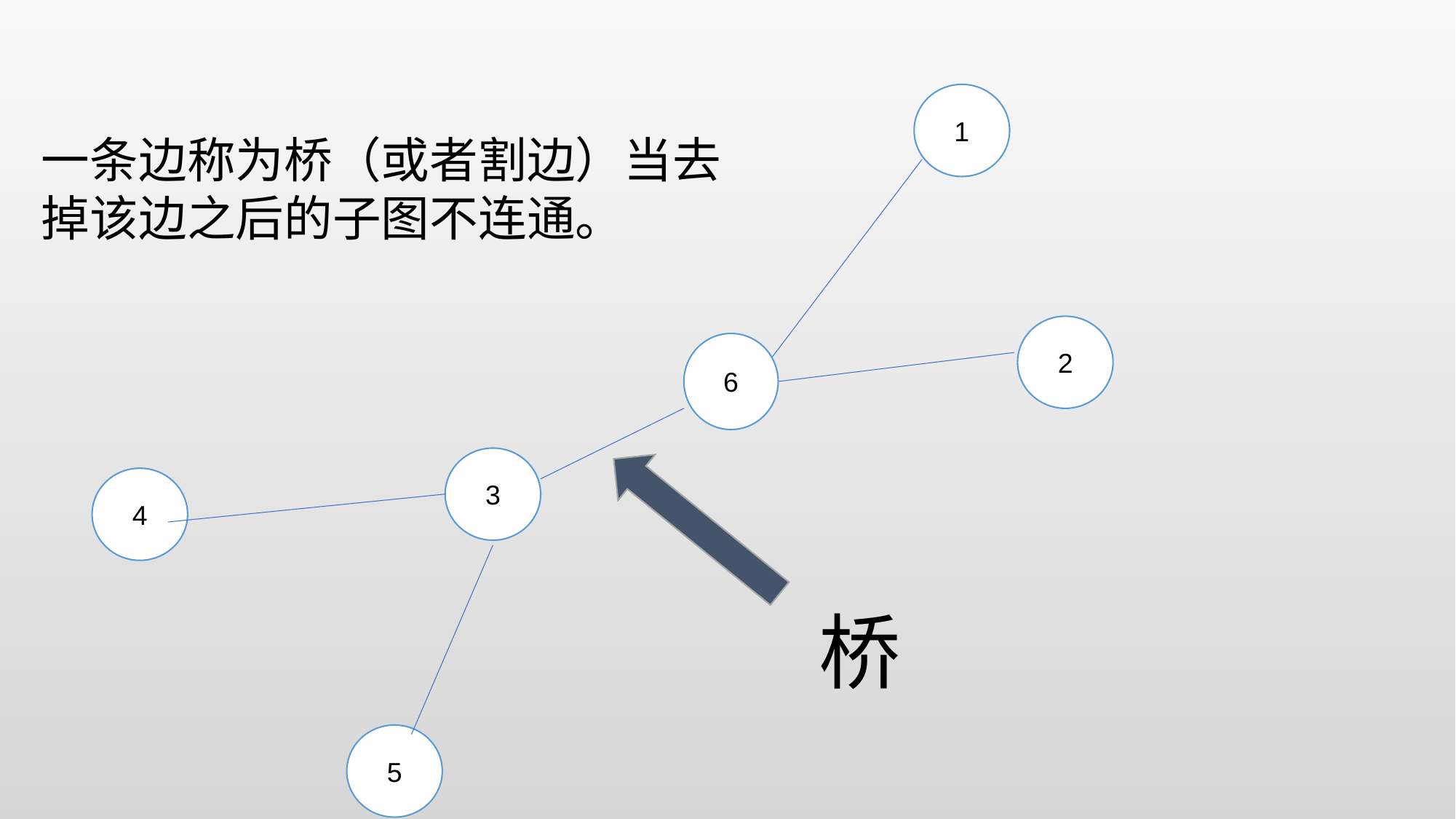

1
一条边称为桥（或者割边）当去掉该边之后的子图不连通。
2
6
3
4

桥
5